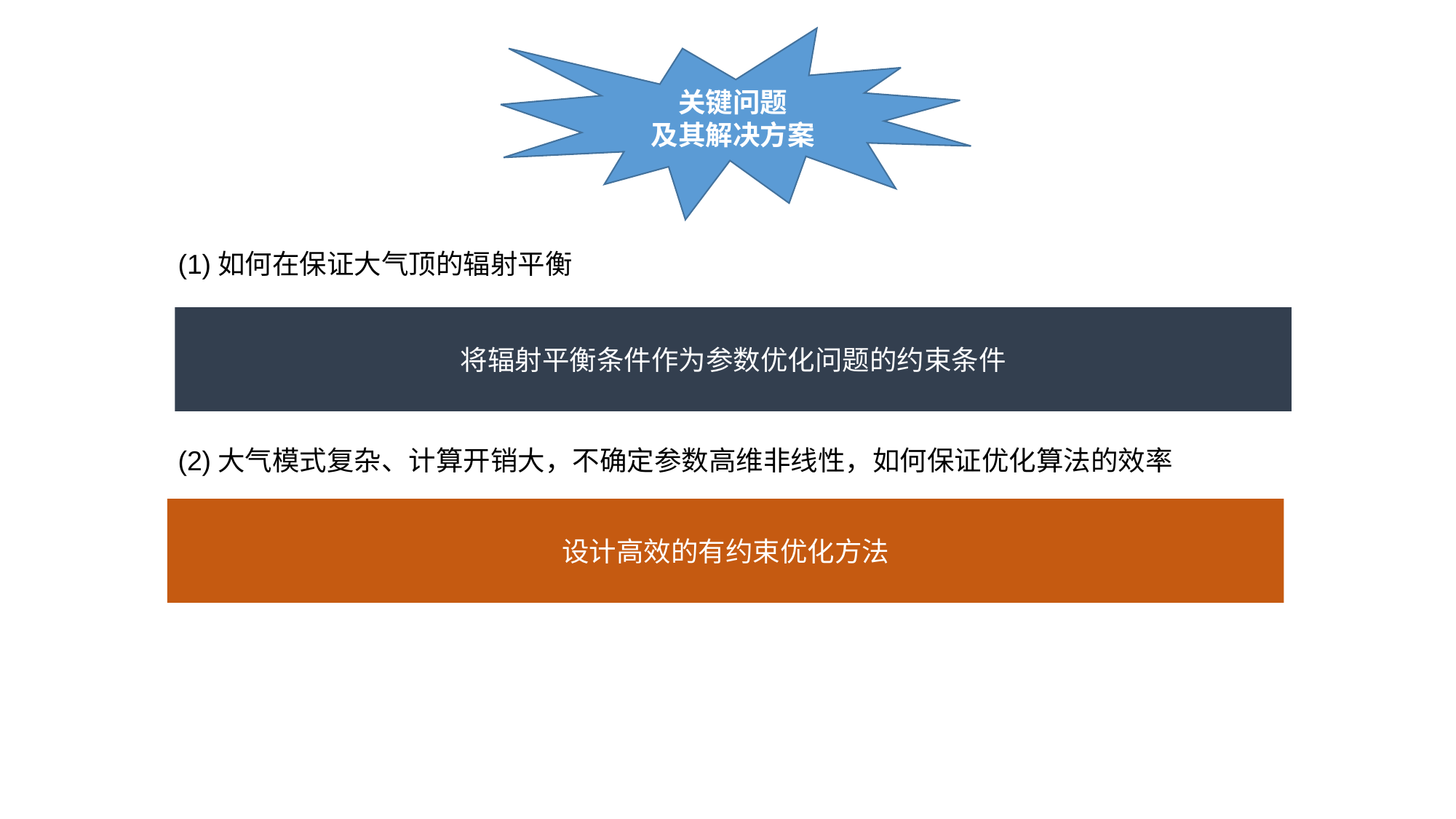

关键问题
及其解决方案
(1)如何在保证大气顶的辐射平衡

(2)大气模式复杂、计算开销大，不确定参数高维非线性，如何保证优化算法的效率

将辐射平衡条件作为参数优化问题的约束条件
设计高效的有约束优化方法